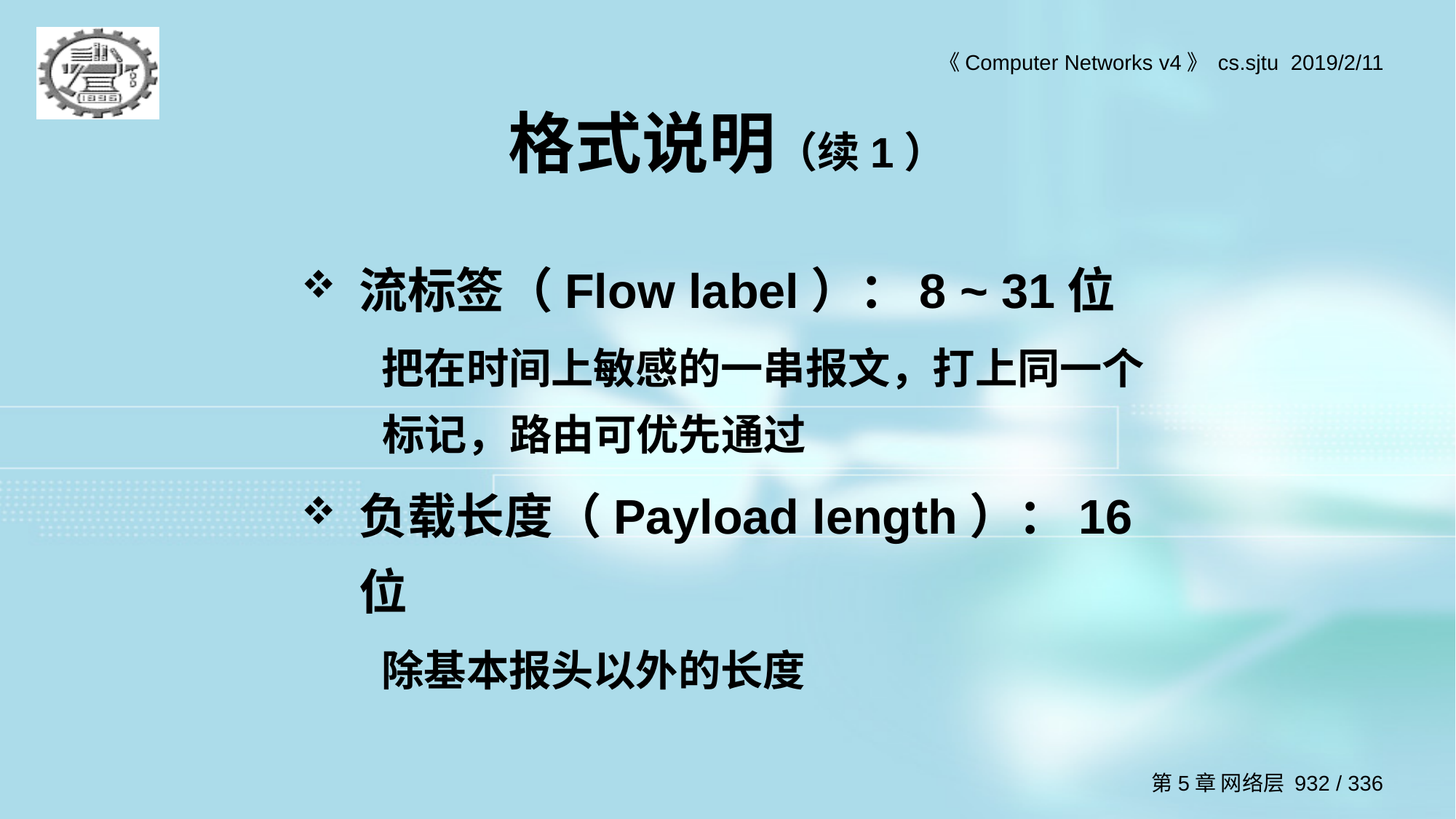

# 格式说明（续1）
流标签（Flow label）：8 ~ 31位
把在时间上敏感的一串报文，打上同一个标记，路由可优先通过
负载长度（Payload length）：16位
除基本报头以外的长度